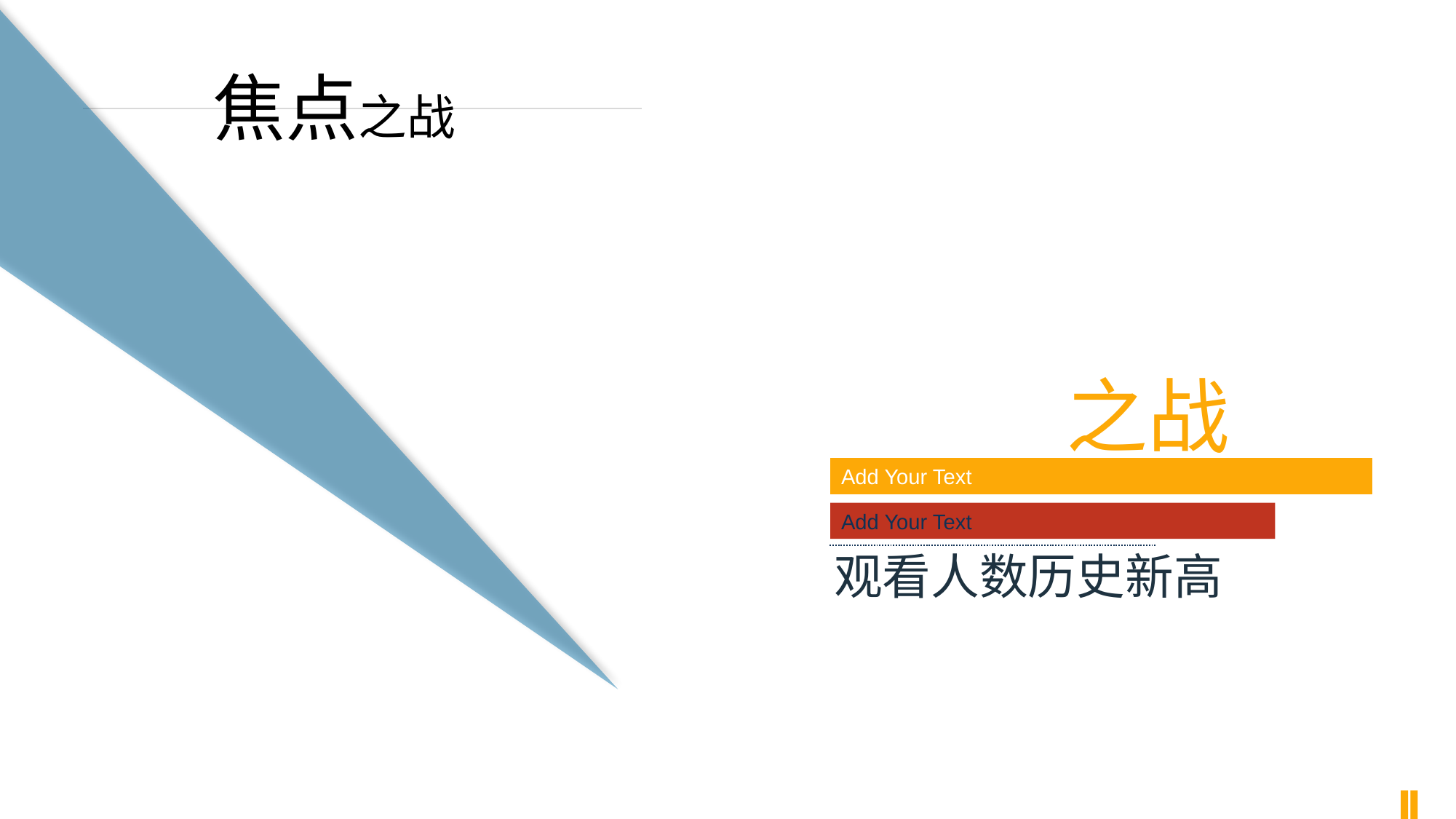

焦点之战

            之战
Add Your Text
Add Your Text
观看人数历史新高